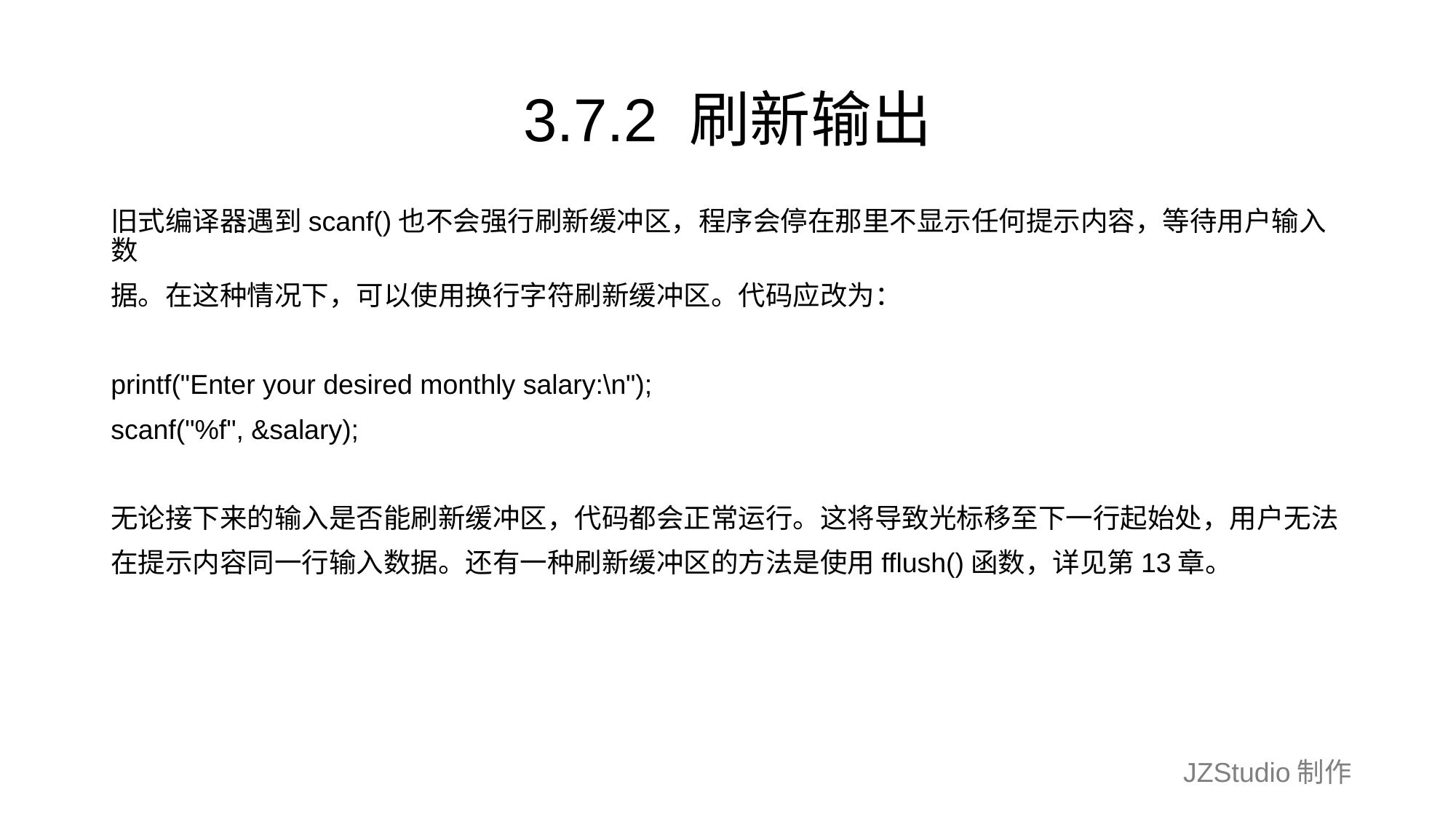

# 3.7.2 刷新输出
旧式编译器遇到scanf()也不会强行刷新缓冲区，程序会停在那里不显示任何提示内容，等待用户输入数
据。在这种情况下，可以使用换行字符刷新缓冲区。代码应改为：

printf("Enter your desired monthly salary:\n");
scanf("%f", &salary);

无论接下来的输入是否能刷新缓冲区，代码都会正常运行。这将导致光标移至下一行起始处，用户无法
在提示内容同一行输入数据。还有一种刷新缓冲区的方法是使用fflush()函数，详见第13章。